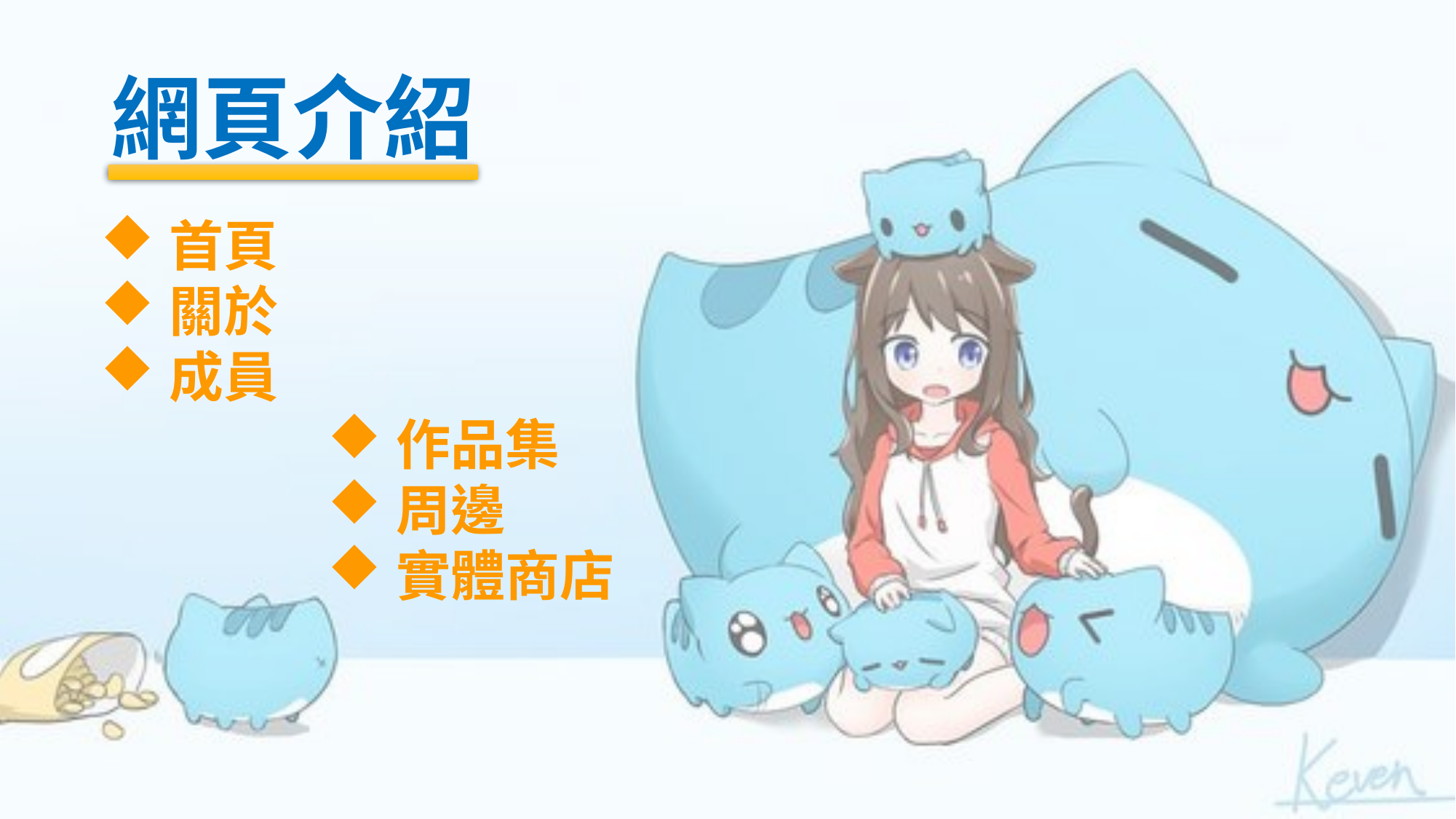

# 網頁介紹

首頁
關於
成員
作品集
周邊
實體商店